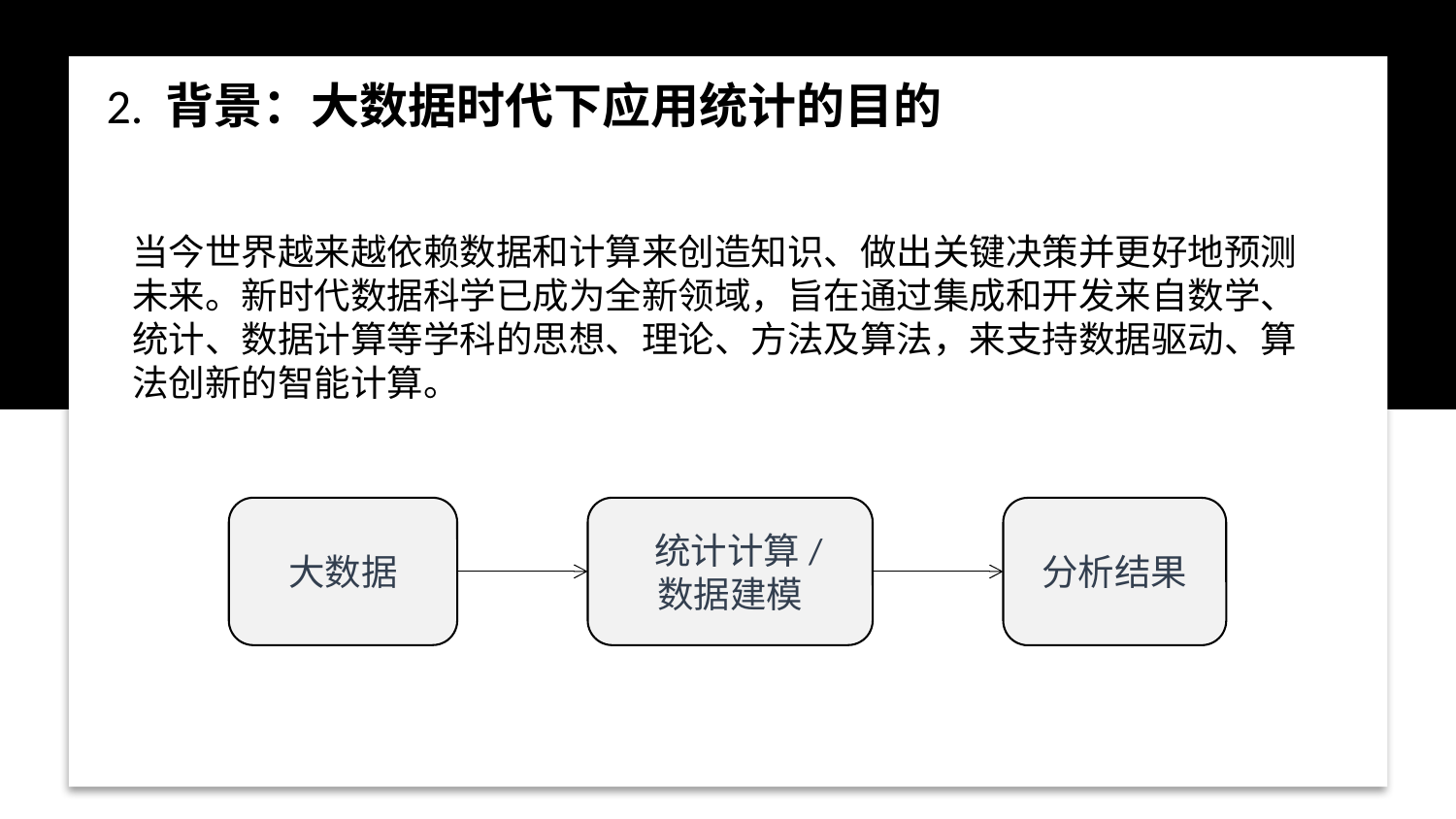

2. 背景：大数据时代下应用统计的目的

当今世界越来越依赖数据和计算来创造知识、做出关键决策并更好地预测未来。新时代数据科学已成为全新领域，旨在通过集成和开发来自数学、统计、数据计算等学科的思想、理论、方法及算法，来支持数据驱动、算法创新的智能计算。
大数据
 统计计算/
数据建模
分析结果